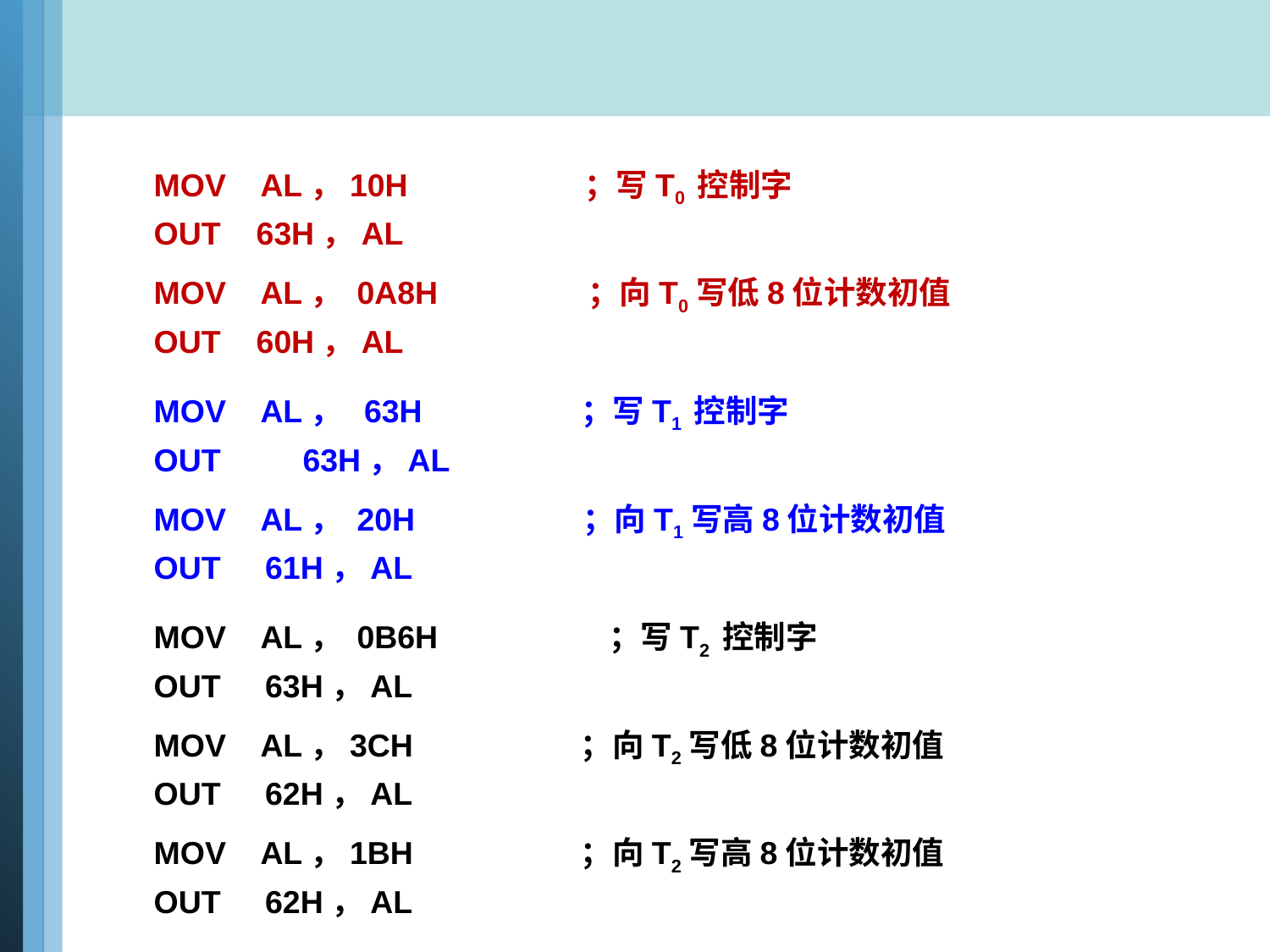

MOV    AL，10H                   ；写T0 控制字
    OUT    63H，AL
    MOV    AL， 0A8H                ；向T0写低8位计数初值
    OUT    60H，AL
    MOV    AL，  63H                 ；写T1 控制字
    OUT 	  63H，AL
    MOV    AL， 20H                  ；向T1写高8位计数初值
    OUT     61H，AL
    MOV    AL， 0B6H  	       ；写T2 控制字
    OUT     63H，AL
    MOV    AL，3CH                  ；向T2写低8位计数初值
    OUT     62H，AL
    MOV    AL，1BH                  ；向T2写高8位计数初值
    OUT     62H，AL
46